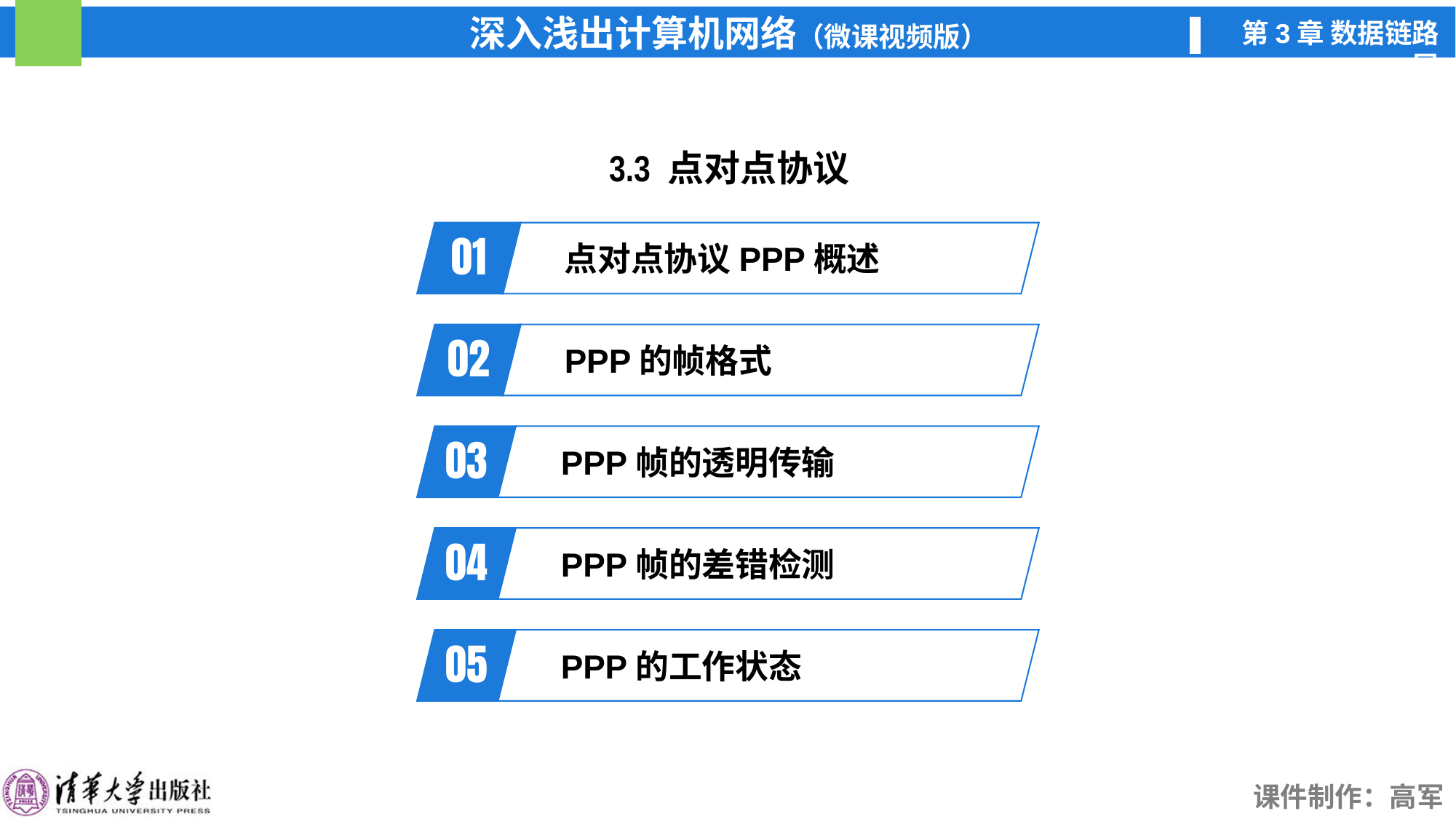

3.3 点对点协议
01
点对点协议PPP概述
02
PPP的帧格式
03
PPP帧的透明传输
04
PPP帧的差错检测
05
PPP的工作状态